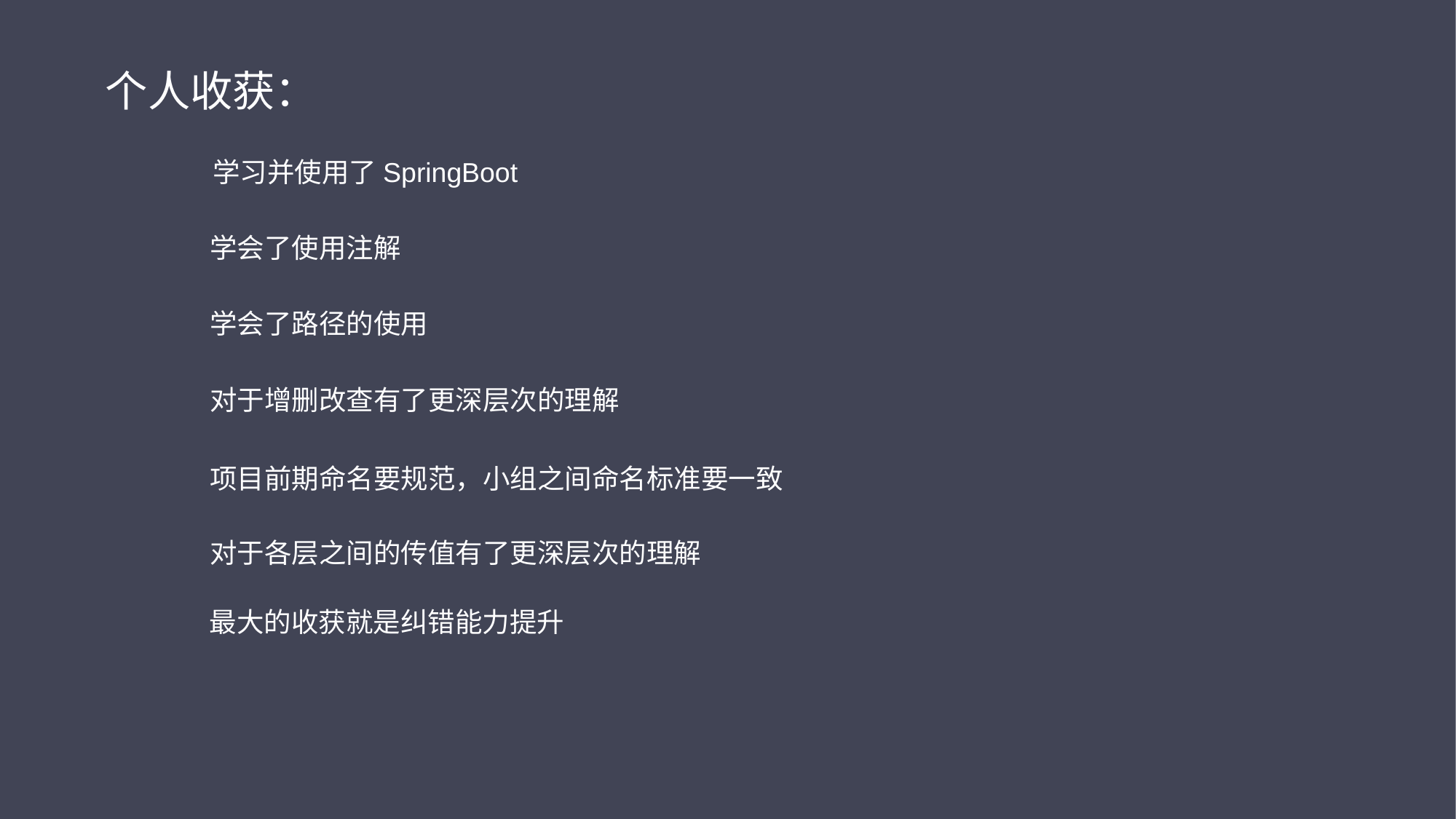

个人收获：
学习并使用了SpringBoot
学会了使用注解
学会了路径的使用
对于增删改查有了更深层次的理解
项目前期命名要规范，小组之间命名标准要一致
对于各层之间的传值有了更深层次的理解
最大的收获就是纠错能力提升